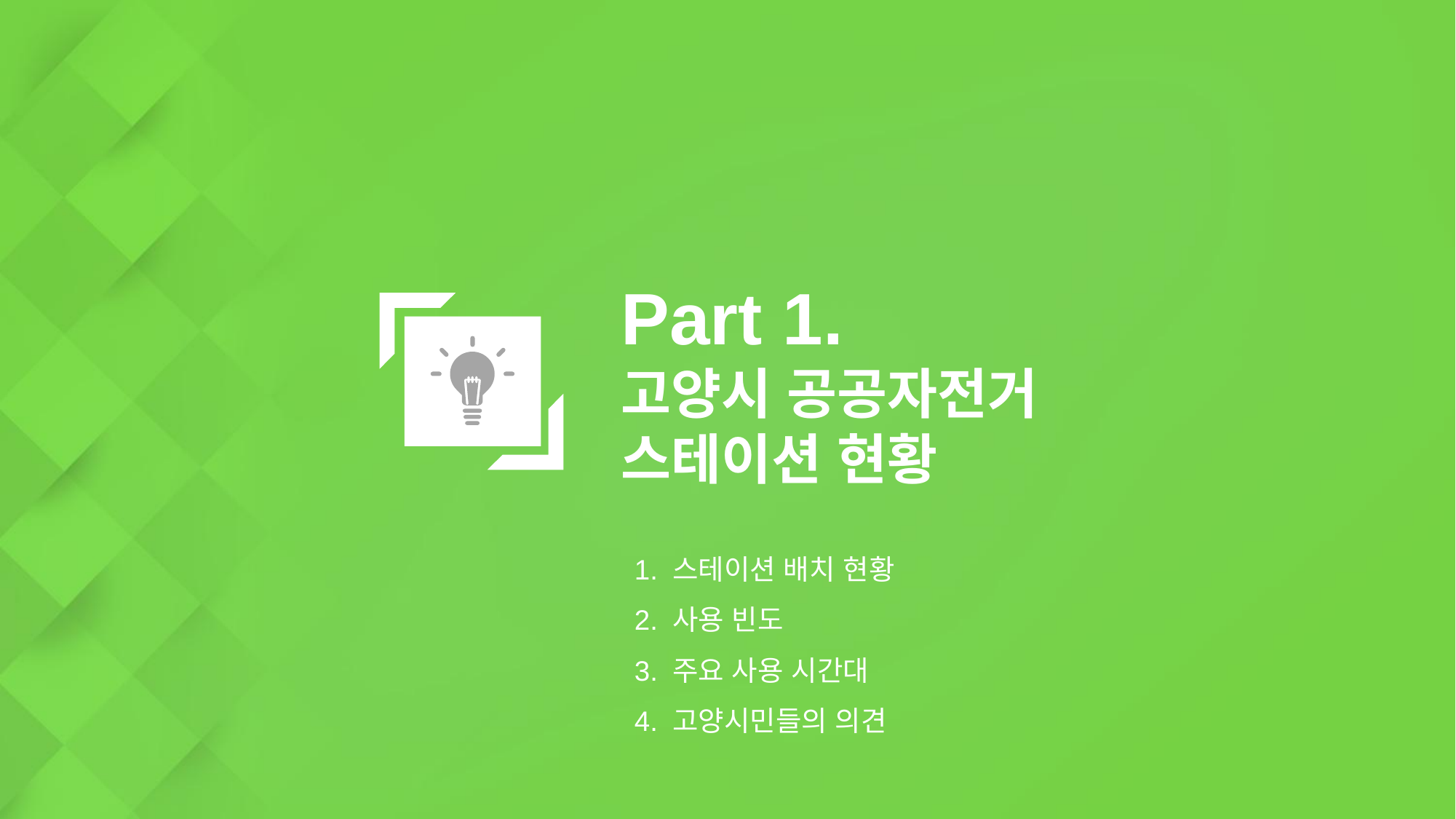

Part 1.
고양시 공공자전거
스테이션 현황
1. 스테이션 배치 현황
2. 사용 빈도
3. 주요 사용 시간대
4. 고양시민들의 의견